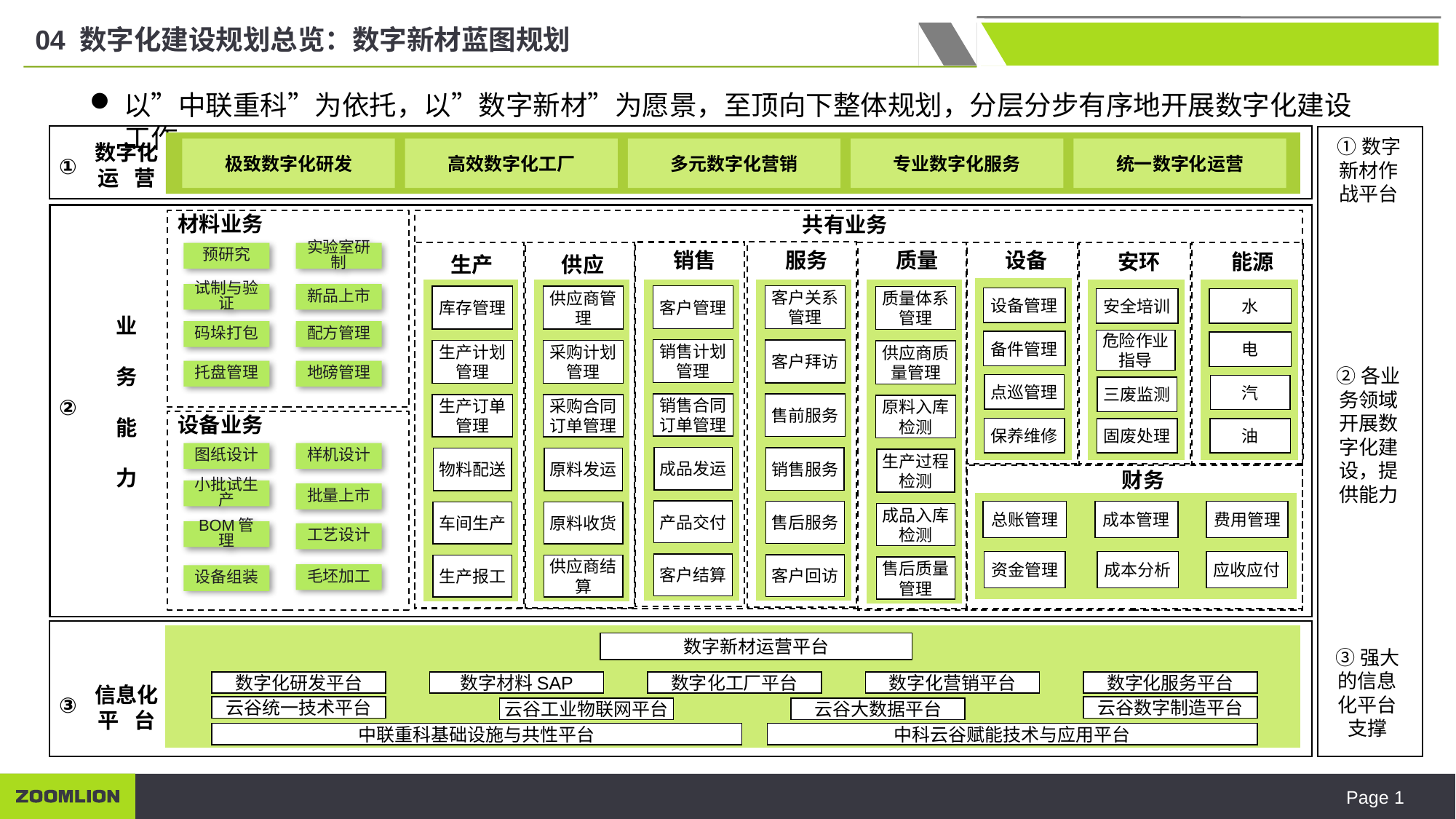

04 数字化建设规划总览：数字新材蓝图规划
以”中联重科”为依托，以”数字新材”为愿景，至顶向下整体规划，分层分步有序地开展数字化建设工作。

①数字新材作战平台
②各业务领域开展数字化建设，提供能力
③强大的信息化平台支撑

数字化
运   营
极致数字化研发
高效数字化工厂
多元数字化营销
专业数字化服务
统一数字化运营
①

材料业务
共有业务

服务

客户关系管理
客户拜访
售前服务
销售服务
售后服务
客户回访

销售

客户管理
销售计划管理
销售合同订单管理
成品发运
产品交付
客户结算

能源

水
电
汽
油

设备

设备管理
备件管理
点巡管理
保养维修

安环

安全培训
危险作业指导
三废监测
固废处理

质量

质量体系管理
供应商质量管理
原料入库检测
生产过程检测
成品入库检测
售后质量管理

生产

库存管理
生产计划管理
生产订单管理
物料配送
车间生产
生产报工

供应

供应商管理
采购计划管理
采购合同订单管理
原料发运
原料收货
供应商结算
预研究
实验室研制
试制与验证
新品上市
业

务

能

力
码垛打包
配方管理
托盘管理
地磅管理
②
设备业务

图纸设计
样机设计

财务

总账管理
成本管理
费用管理
资金管理
成本分析
应收应付
小批试生产
批量上市
BOM管理
工艺设计
毛坯加工
设备组装

数字新材运营平台
数字化研发平台
数字材料SAP
数字化工厂平台
数字化营销平台
数字化服务平台
信息化平   台
③
云谷统一技术平台
云谷数字制造平台
云谷工业物联网平台
云谷大数据平台
中联重科基础设施与共性平台
中科云谷赋能技术与应用平台
Page 1